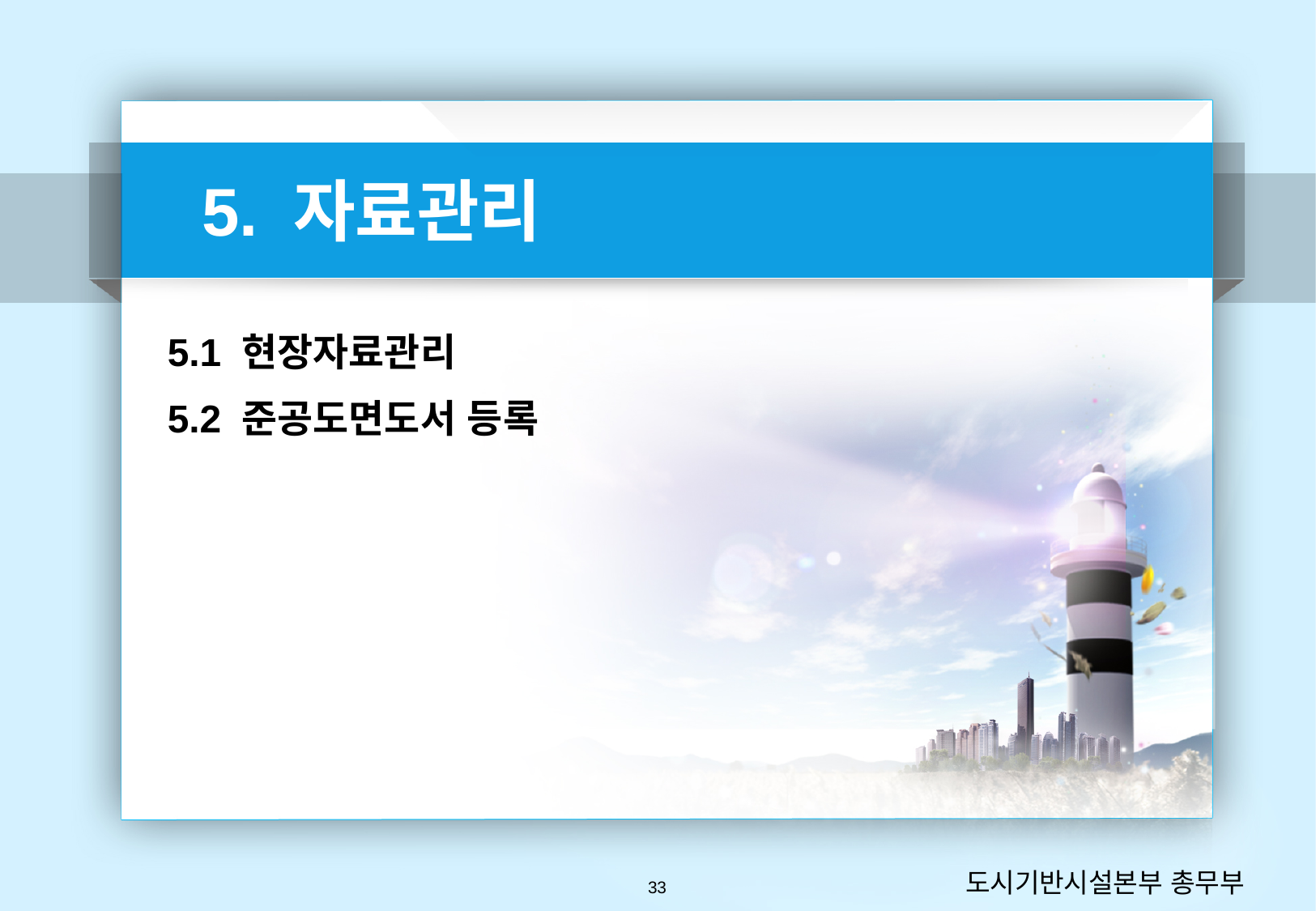

5. 자료관리
5.1 현장자료관리
5.2 준공도면도서 등록